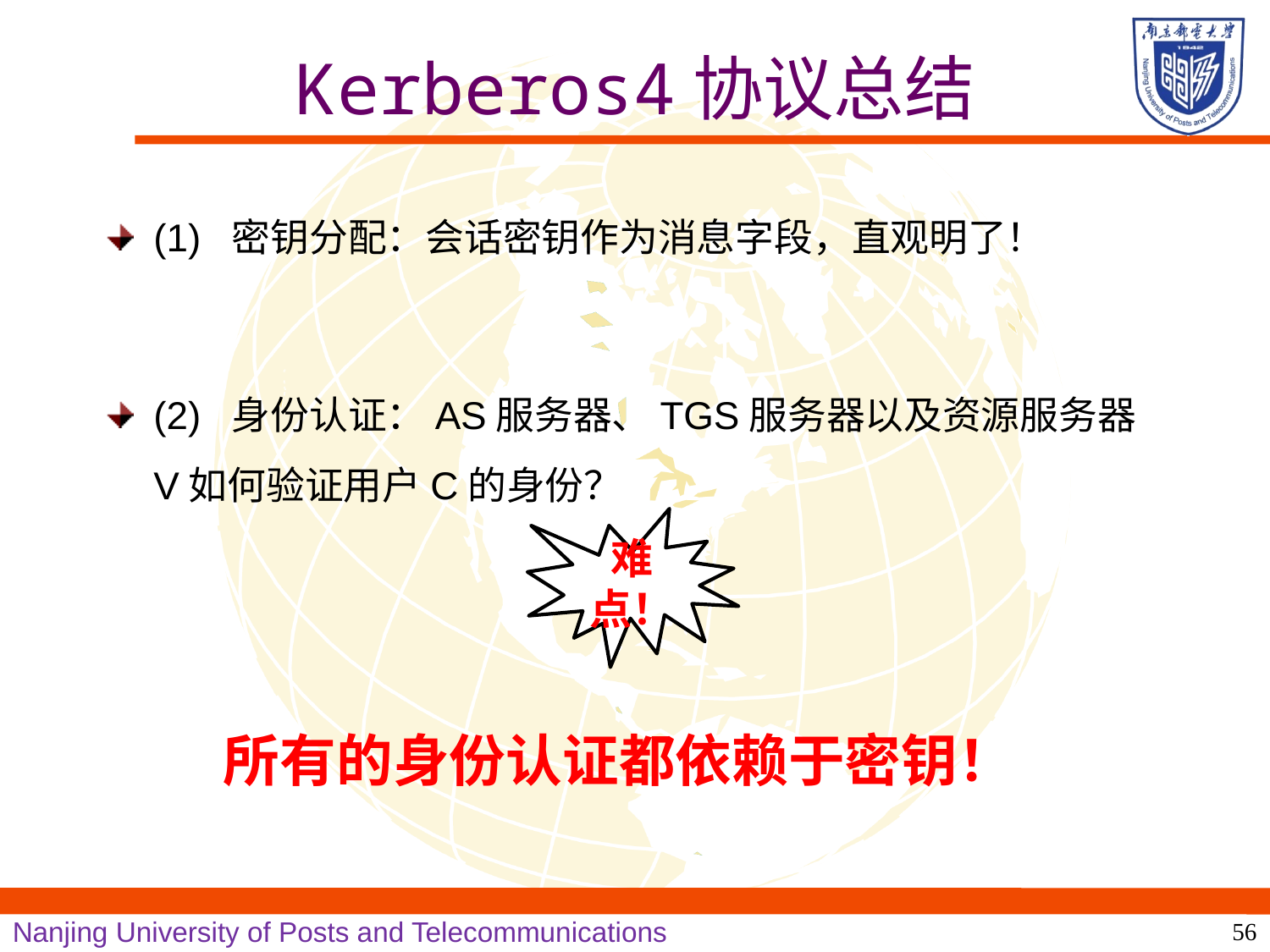

# Kerberos4协议总结
(1)  密钥分配：会话密钥作为消息字段，直观明了！

(2)  身份认证：AS服务器、TGS服务器以及资源服务器V如何验证用户C的身份？
难点！
所有的身份认证都依赖于密钥！
56